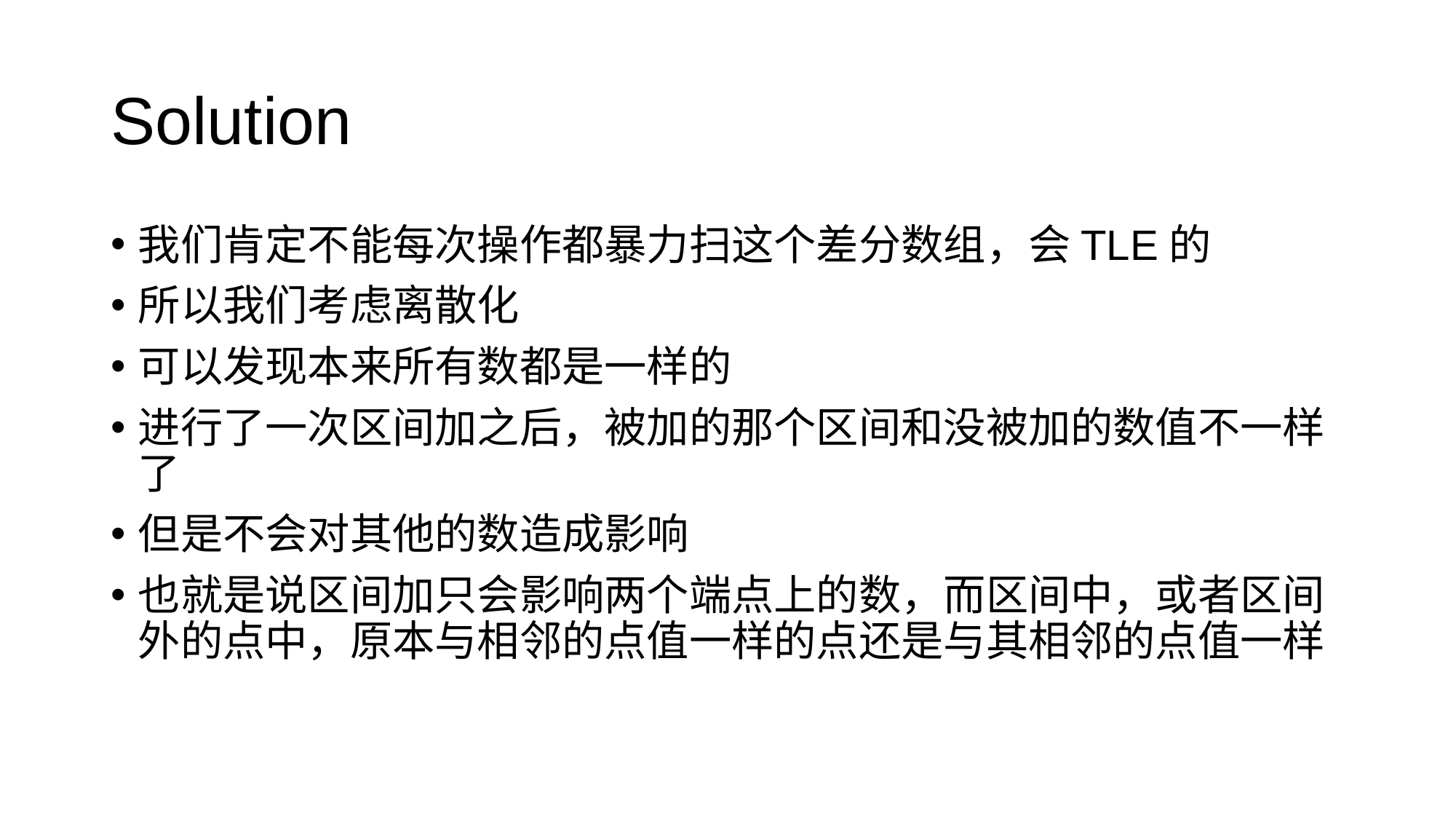

# Solution
我们肯定不能每次操作都暴力扫这个差分数组，会TLE的
所以我们考虑离散化
可以发现本来所有数都是一样的
进行了一次区间加之后，被加的那个区间和没被加的数值不一样了
但是不会对其他的数造成影响
也就是说区间加只会影响两个端点上的数，而区间中，或者区间外的点中，原本与相邻的点值一样的点还是与其相邻的点值一样